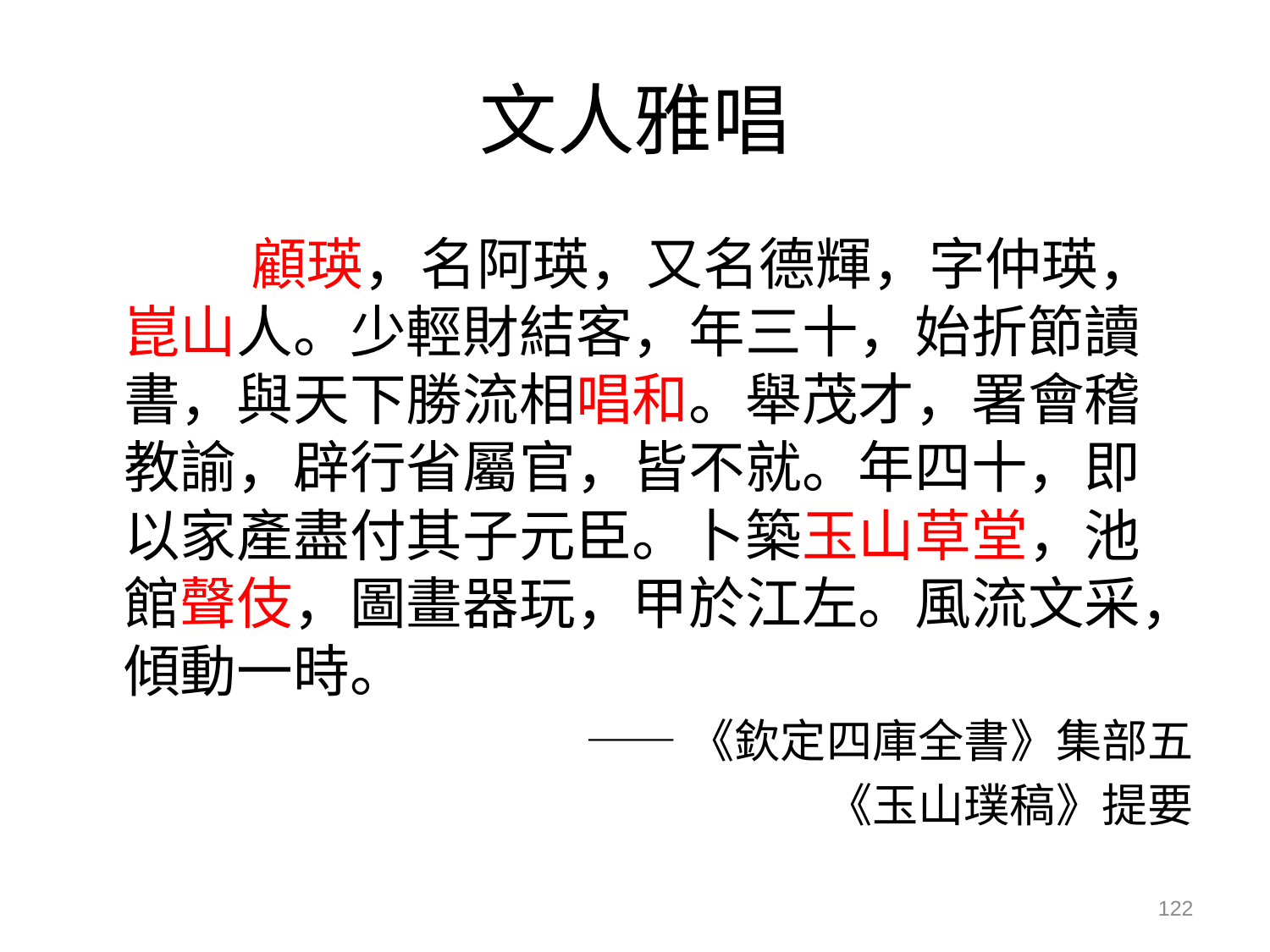

# 文人雅唱
		顧瑛，名阿瑛，又名德輝，字仲瑛，崑山人。少輕財結客，年三十，始折節讀書，與天下勝流相唱和。舉茂才，署會稽教諭，辟行省屬官，皆不就。年四十，即以家產盡付其子元臣。卜築玉山草堂，池館聲伎，圖畫器玩，甲於江左。風流文采，傾動一時。
——《欽定四庫全書》集部五
《玉山璞稿》提要
122